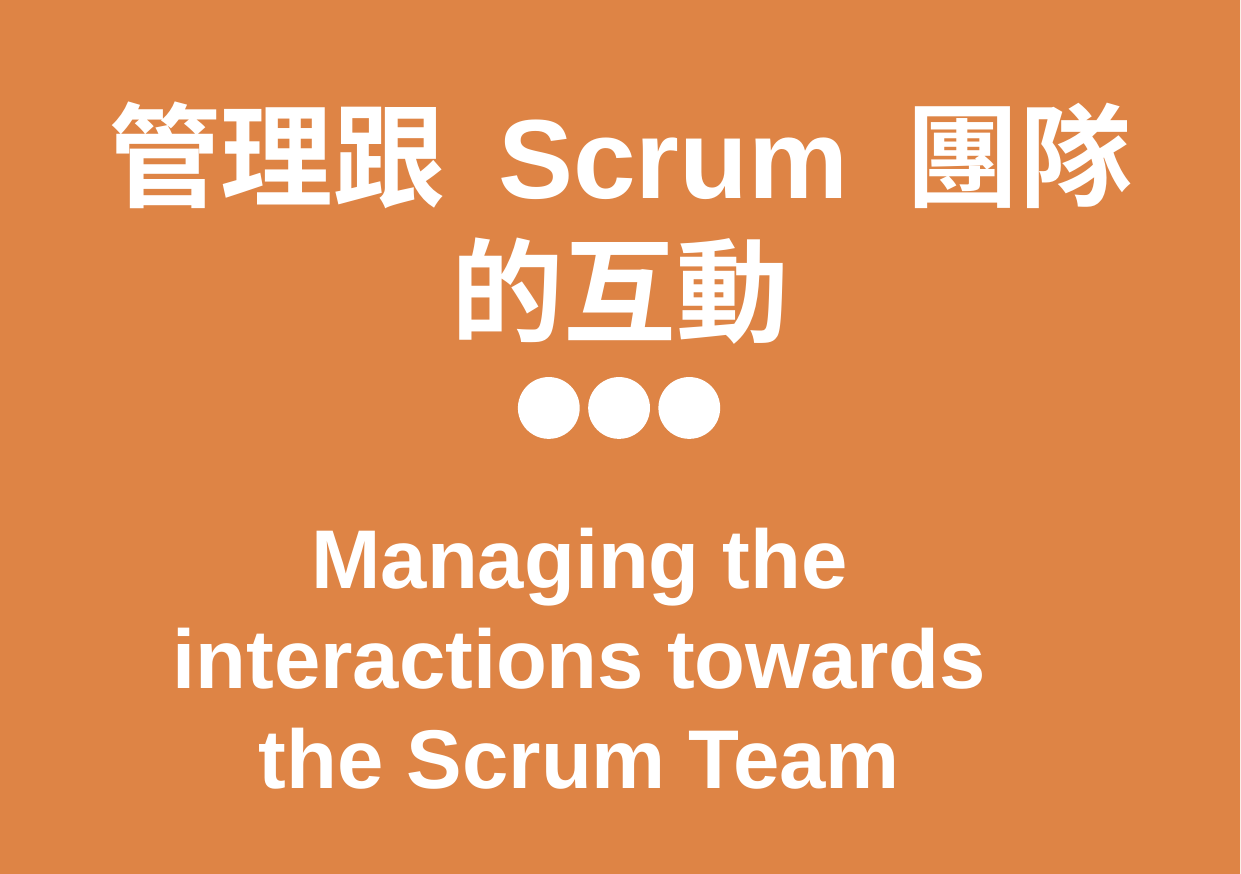

管理跟 Scrum 團隊的互動

Managing the interactions towards the Scrum Team